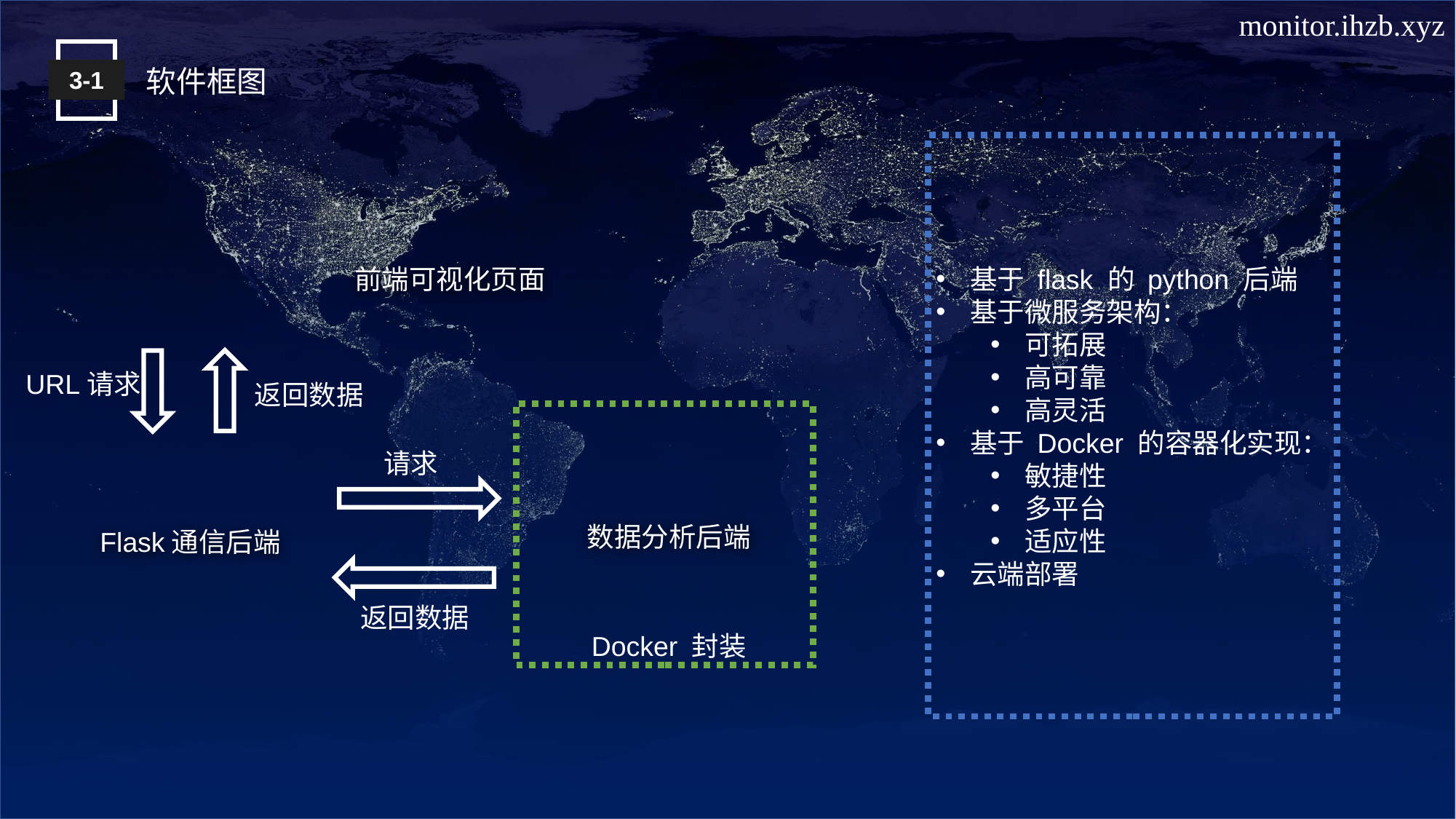

软件框图
3-1

前端可视化页面
基于 flask 的 python 后端
基于微服务架构：
可拓展
高可靠
高灵活
基于 Docker 的容器化实现：
敏捷性
多平台
适应性
云端部署

URL请求
返回数据

  请求
数据分析后端
Flask通信后端

返回数据
Docker 封装